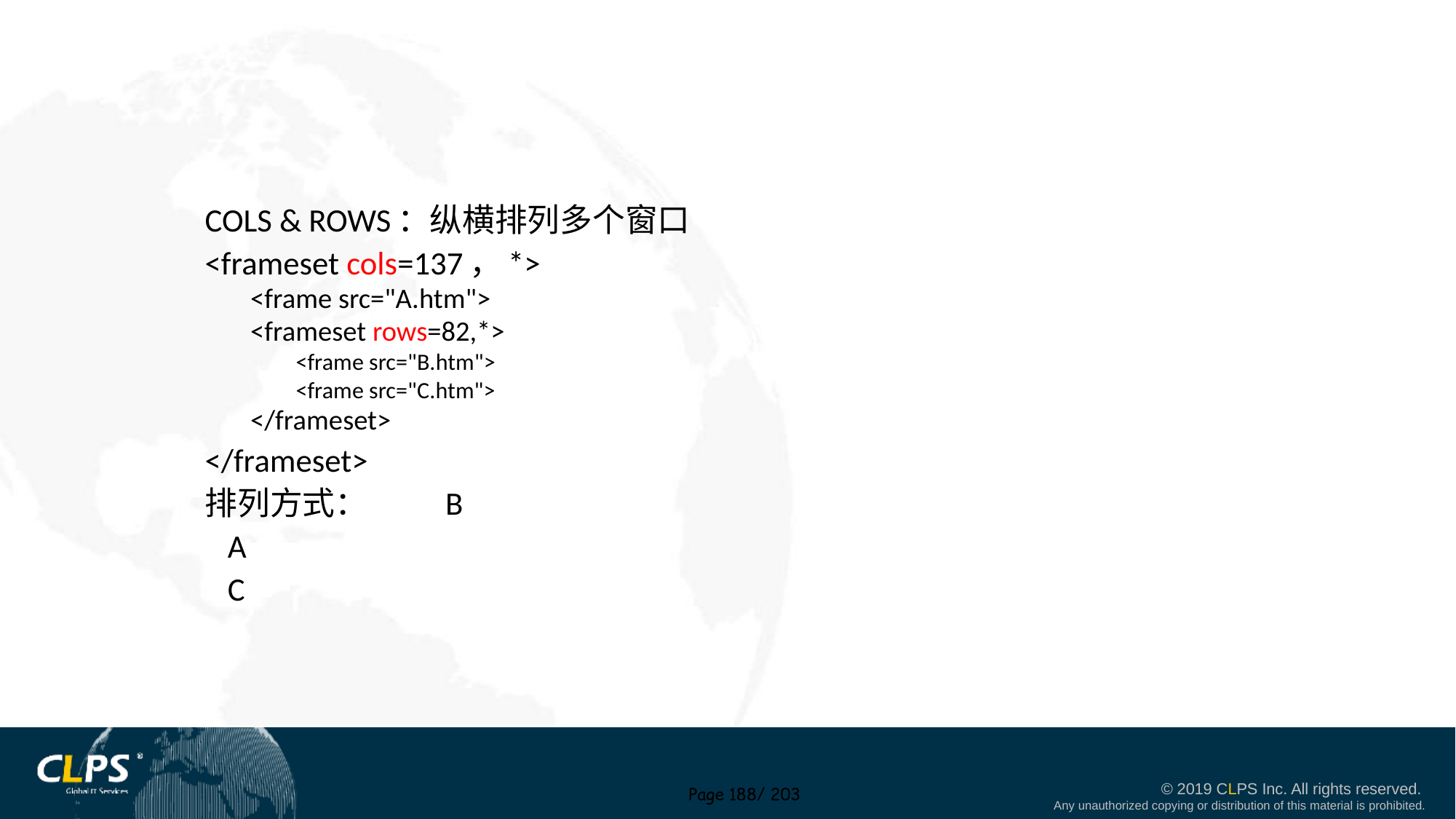

COLS & ROWS：纵横排列多个窗口
<frameset cols=137，*>
<frame src="A.htm">
<frameset rows=82,*>
<frame src="B.htm">
<frame src="C.htm">
</frameset>
</frameset>
排列方式：	      B
			A
				C
Page 188/ 203